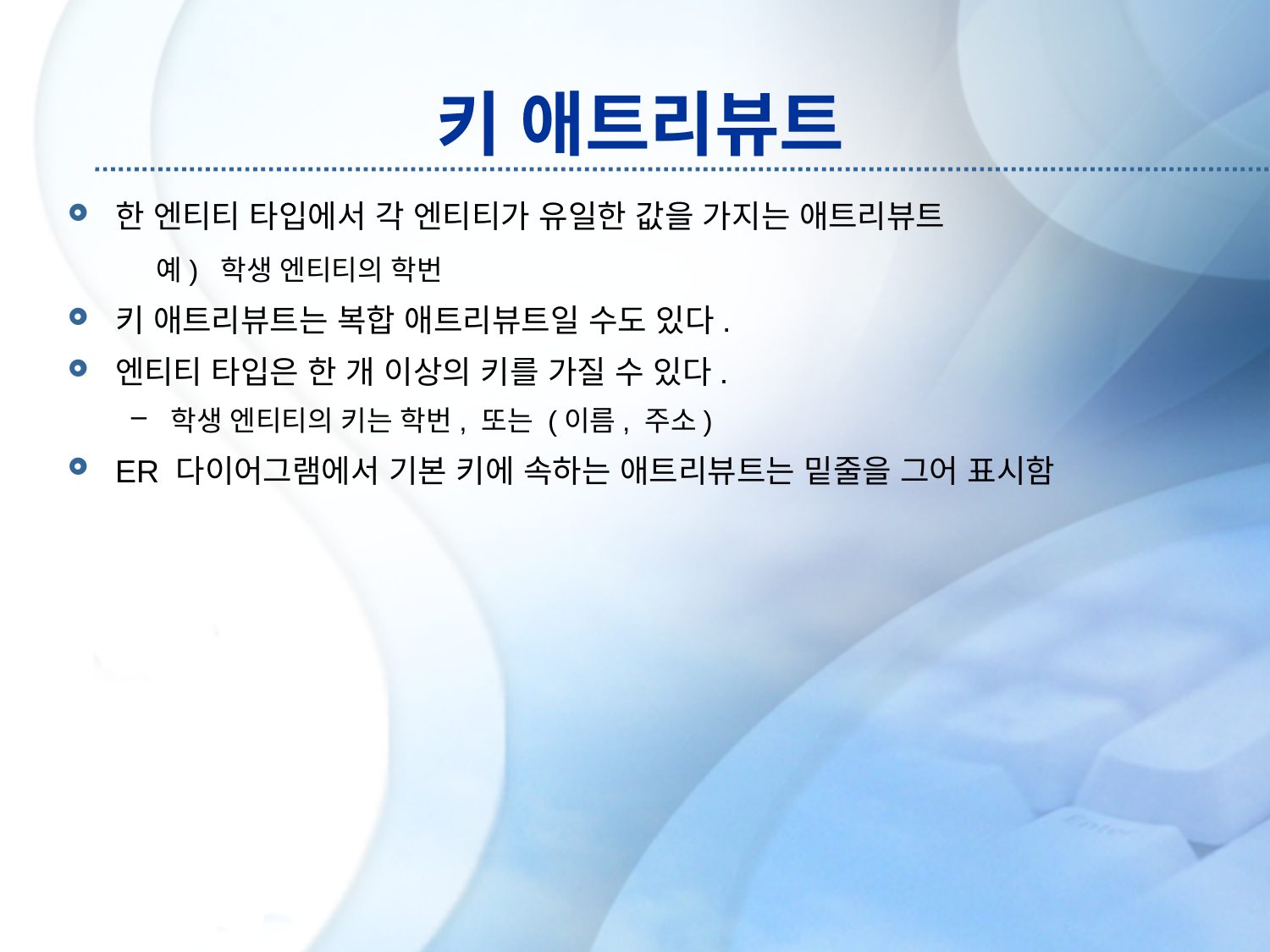

# 키 애트리뷰트
한 엔티티 타입에서 각 엔티티가 유일한 값을 가지는 애트리뷰트
  예)  학생 엔티티의 학번
키 애트리뷰트는 복합 애트리뷰트일 수도 있다.
엔티티 타입은 한 개 이상의 키를 가질 수 있다.
학생 엔티티의 키는 학번, 또는 (이름, 주소)
ER 다이어그램에서 기본 키에 속하는 애트리뷰트는 밑줄을 그어 표시함